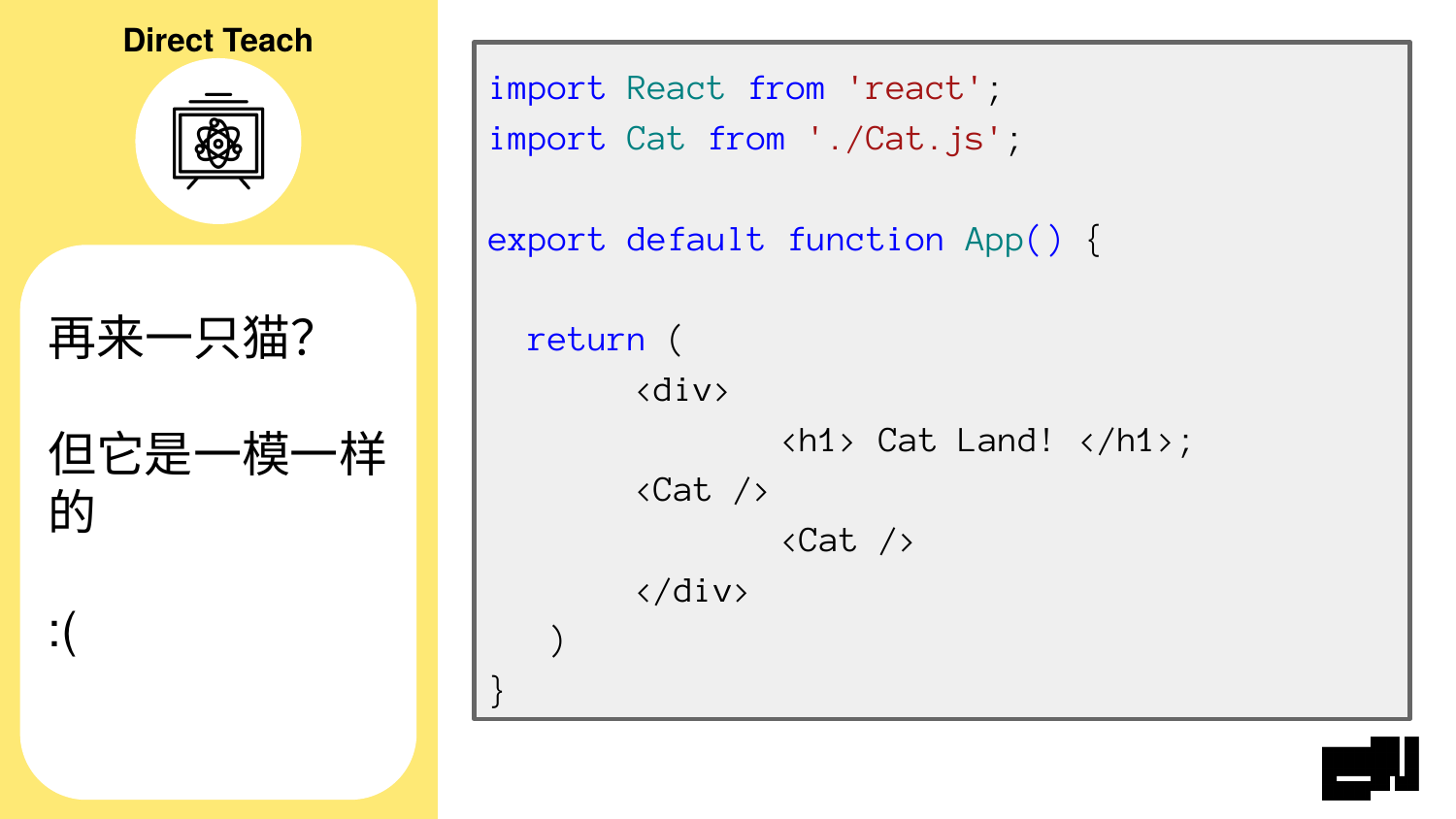

import React from 'react';
import Cat from './Cat.js';

export default function App() {

  return (
	<div>
     		<h1> Cat Land! </h1>;
      	<Cat />
		<Cat />
	</div>
   )
}

再来一只猫？

但它是一模一样的

:(